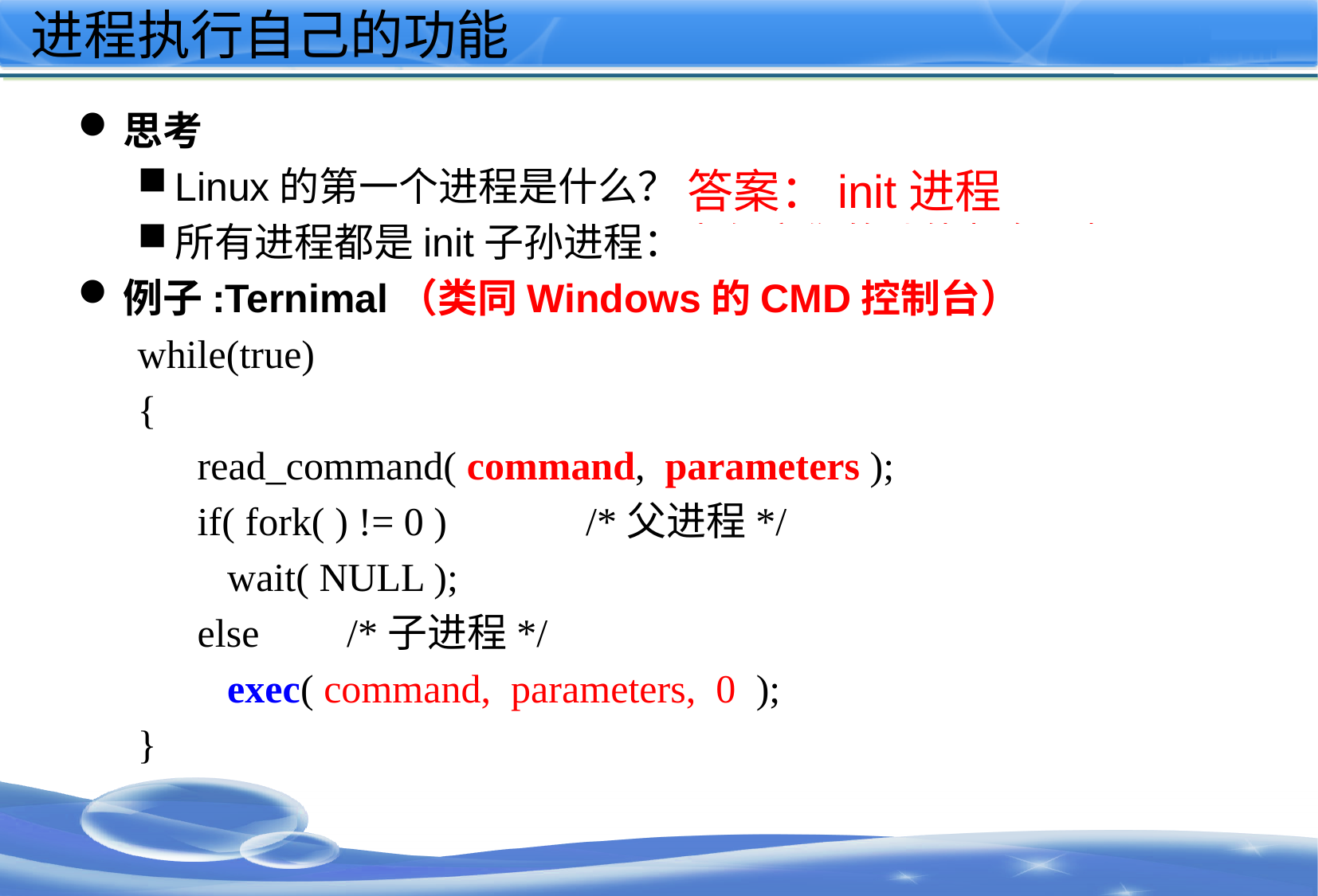

# 进程执行自己的功能
思考
Linux的第一个进程是什么？
所有进程都是init子孙进程：为何它们的功能却各不相同？
例子:Ternimal（类同Windows的CMD控制台）
while(true)
{
read_command( command,  parameters );
if( fork( ) != 0 )		/*父进程*/
	wait( NULL );
else	/*子进程*/
	exec( command,  parameters,  0  );
}
答案：init进程